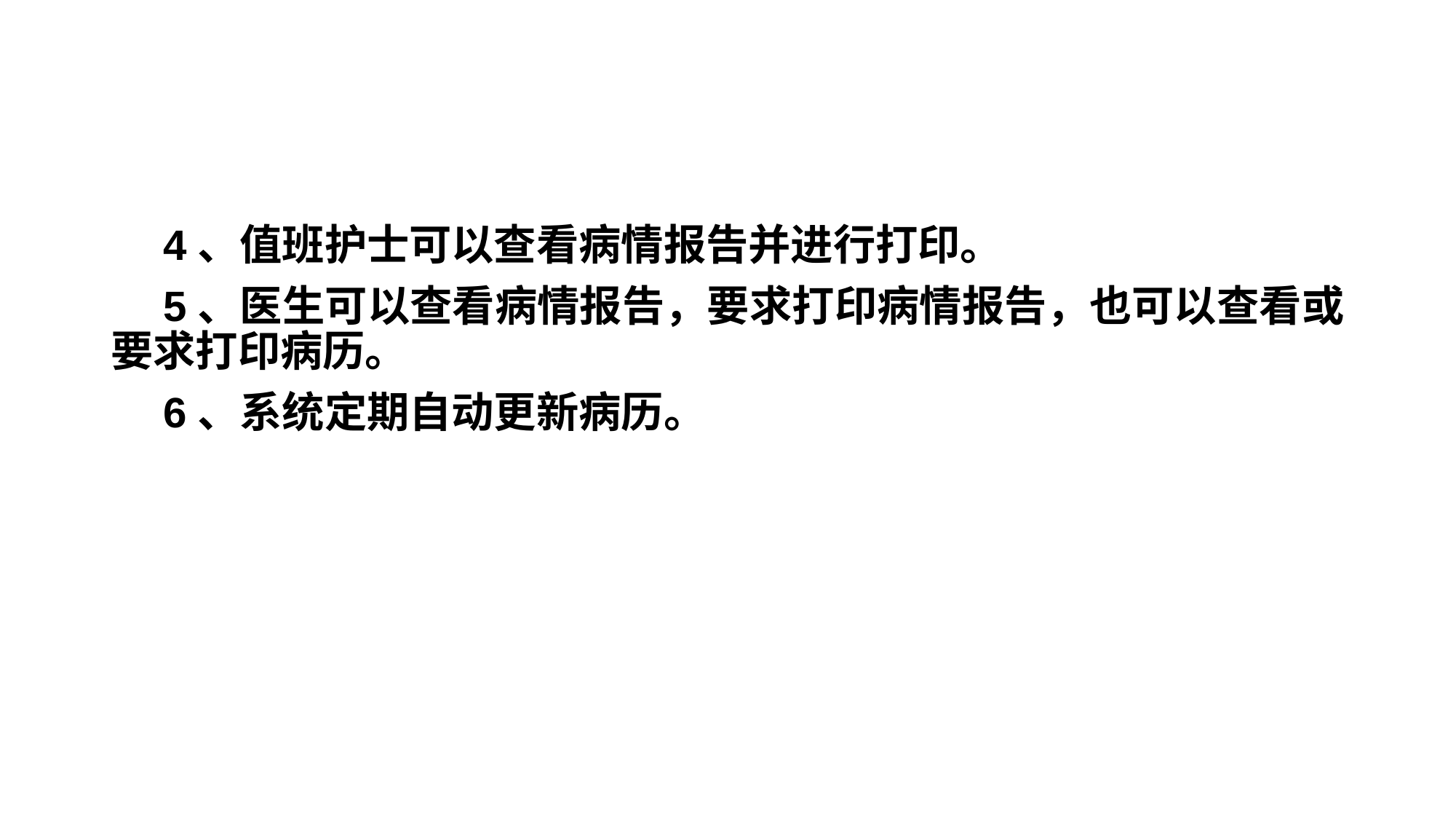

#
　4、值班护士可以查看病情报告并进行打印。
　5、医生可以查看病情报告，要求打印病情报告，也可以查看或要求打印病历。
　6、系统定期自动更新病历。